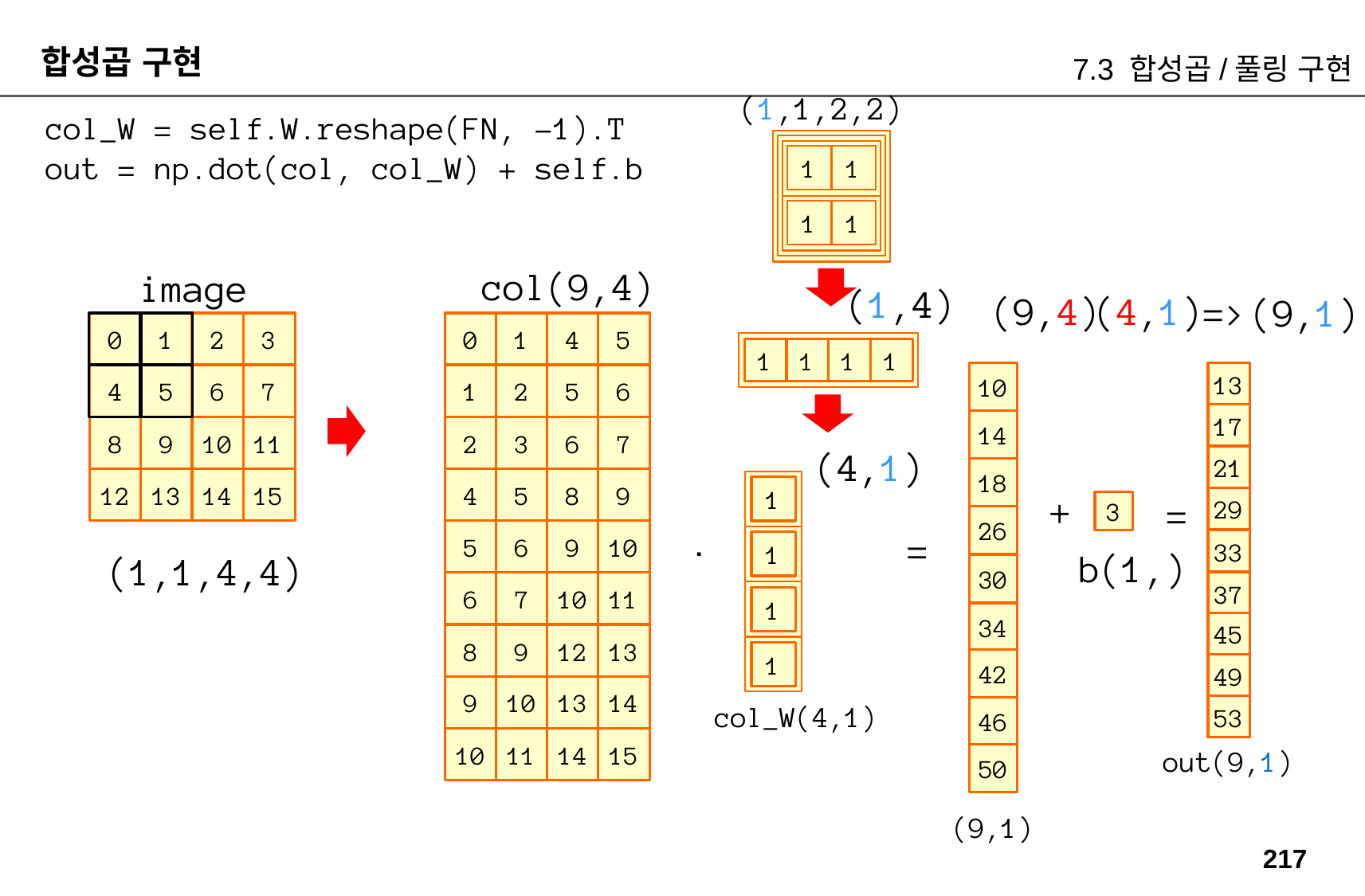

합성곱 구현
7.3 합성곱/풀링 구현
(1,1,2,2)
col_W = self.W.reshape(FN, -1).T
out = np.dot(col, col_W) + self.b

1
1

1
1
col(9,4)
image

(1,4)
(9,4)
(4,1)=>
(9,1)

0
1
2
3
0
1
4
5

1
1
1
1
10
14
18
26
30
34
42
46
50
13
17
21
29
33
37
45
49
53
4
5
6
7
1
2
5
6

8
9
10
11
2
3
6
7
(4,1)
4
5
8
9
12
13
14
15

1
+
=
3
.
=
5
6
9
10

1
b(1,)
(1,1,4,4)
6
7
10
11

1
8
9
12
13

1
9
10
13
14
col_W(4,1)
10
11
14
15
out(9,1)
(9,1)